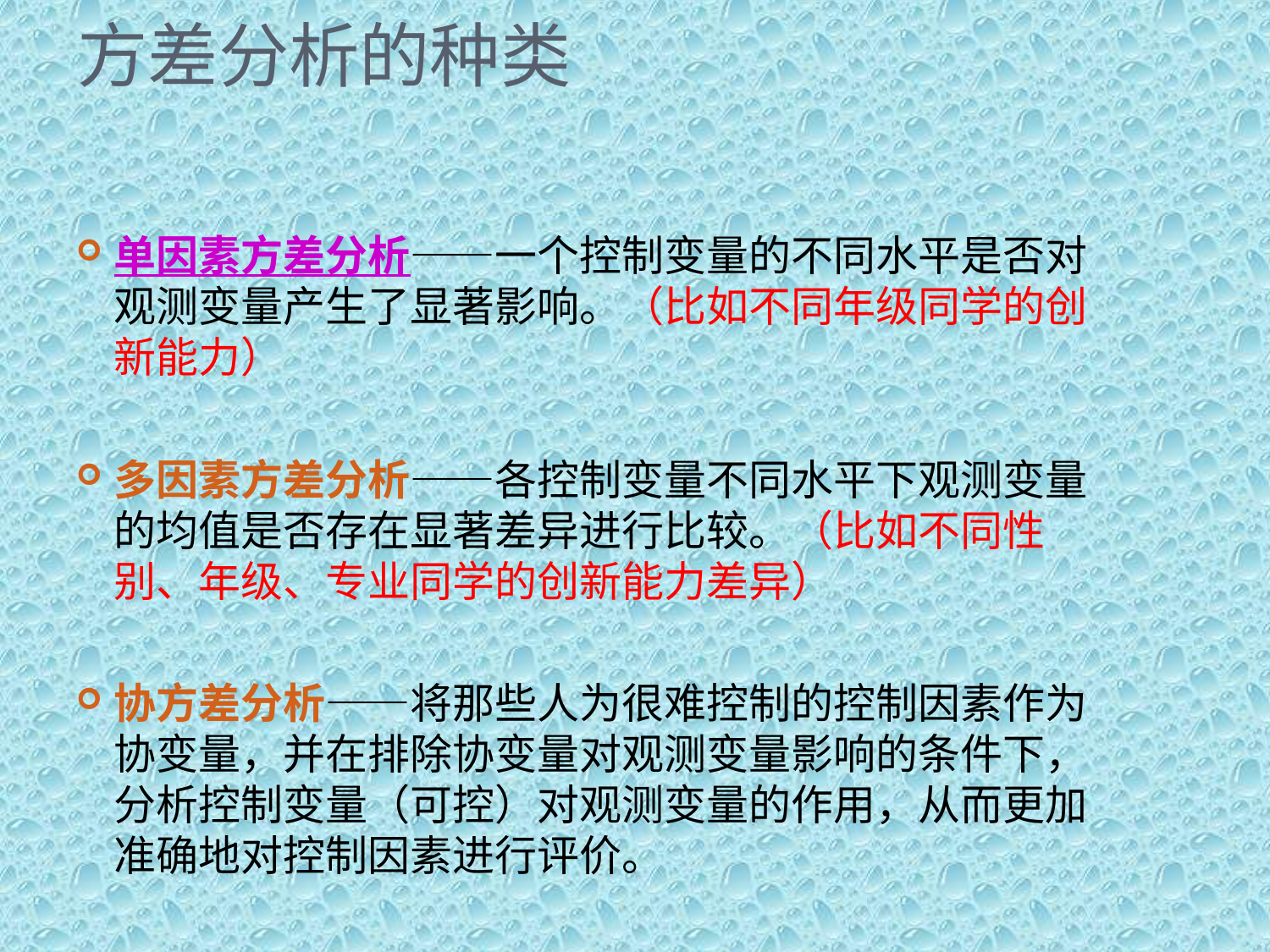

单因素方差分析——一个控制变量的不同水平是否对观测变量产生了显著影响。（比如不同年级同学的创新能力）

多因素方差分析——各控制变量不同水平下观测变量的均值是否存在显著差异进行比较。（比如不同性别、年级、专业同学的创新能力差异）

协方差分析——将那些人为很难控制的控制因素作为协变量，并在排除协变量对观测变量影响的条件下，分析控制变量（可控）对观测变量的作用，从而更加准确地对控制因素进行评价。
方差分析的种类